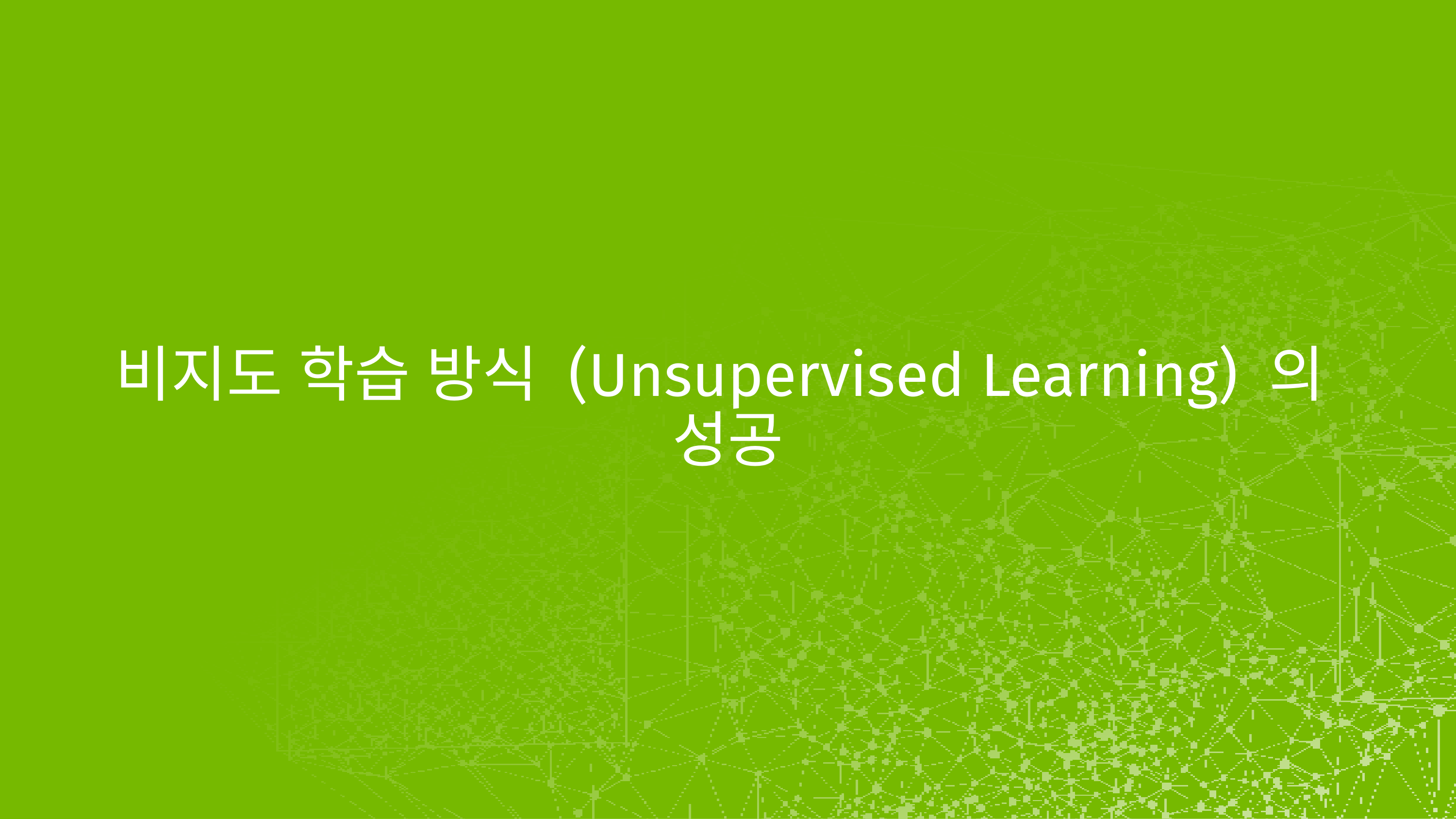

# 비지도 학습 방식 (Unsupervised Learning) 의 성공